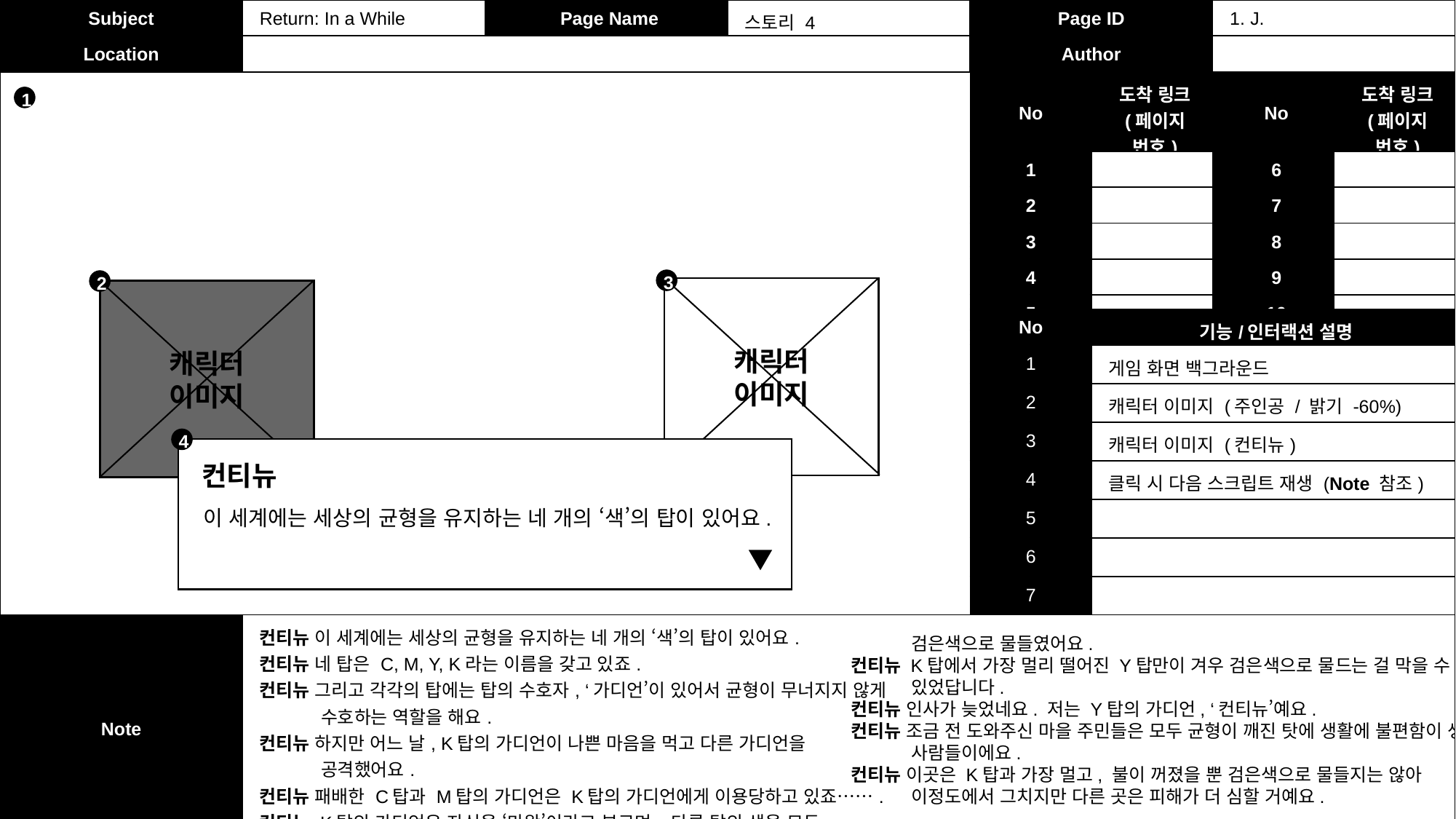

| Subject | Return: In a While | Page Name | 스토리 4 | Page ID | 1. J. |
| --- | --- | --- | --- | --- | --- |
| Location |  |  |  | Author |  |
| No | 도착 링크 (페이지 번호) | No | 도착 링크 (페이지 번호) |
| --- | --- | --- | --- |
| 1 |  | 6 |  |
| 2 |  | 7 |  |
| 3 |  | 8 |  |
| 4 |  | 9 |  |
| 5 |  | 10 |  |
1
3
2

캐릭터
이미지

캐릭터
이미지
| No | 기능/인터랙션 설명 |
| --- | --- |
| 1 | 게임 화면 백그라운드 |
| 2 | 캐릭터 이미지 (주인공 / 밝기 -60%) |
| 3 | 캐릭터 이미지 (컨티뉴) |
| 4 | 클릭 시 다음 스크립트 재생 (Note 참조) |
| 5 |  |
| 6 |  |
| 7 |  |
4

컨티뉴
이 세계에는 세상의 균형을 유지하는 네 개의 ‘색’의 탑이 있어요.

| Note | 컨티뉴 이 세계에는 세상의 균형을 유지하는 네 개의 ‘색’의 탑이 있어요. 컨티뉴 네 탑은 C, M, Y, K라는 이름을 갖고 있죠. 컨티뉴 그리고 각각의 탑에는 탑의 수호자, ‘가디언’이 있어서 균형이 무너지지 않게 수호하는 역할을 해요. 컨티뉴 하지만 어느 날, K탑의 가디언이 나쁜 마음을 먹고 다른 가디언을 공격했어요. 컨티뉴 패배한 C탑과 M탑의 가디언은 K탑의 가디언에게 이용당하고 있죠……. 컨티뉴 K탑의 가디언은 자신을 ‘마왕’이라고 부르며, 다른 탑의 색을 모두 |
| --- | --- |
           검은색으로 물들였어요.
컨티뉴 K탑에서 가장 멀리 떨어진 Y탑만이 겨우 검은색으로 물드는 걸 막을 수
           있었답니다.
컨티뉴 인사가 늦었네요. 저는 Y탑의 가디언, ‘컨티뉴’예요.
컨티뉴 조금 전 도와주신 마을 주민들은 모두 균형이 깨진 탓에 생활에 불편함이 생긴
           사람들이에요.
컨티뉴 이곳은 K탑과 가장 멀고, 불이 꺼졌을 뿐 검은색으로 물들지는 않아
           이정도에서 그치지만 다른 곳은 피해가 더 심할 거예요.